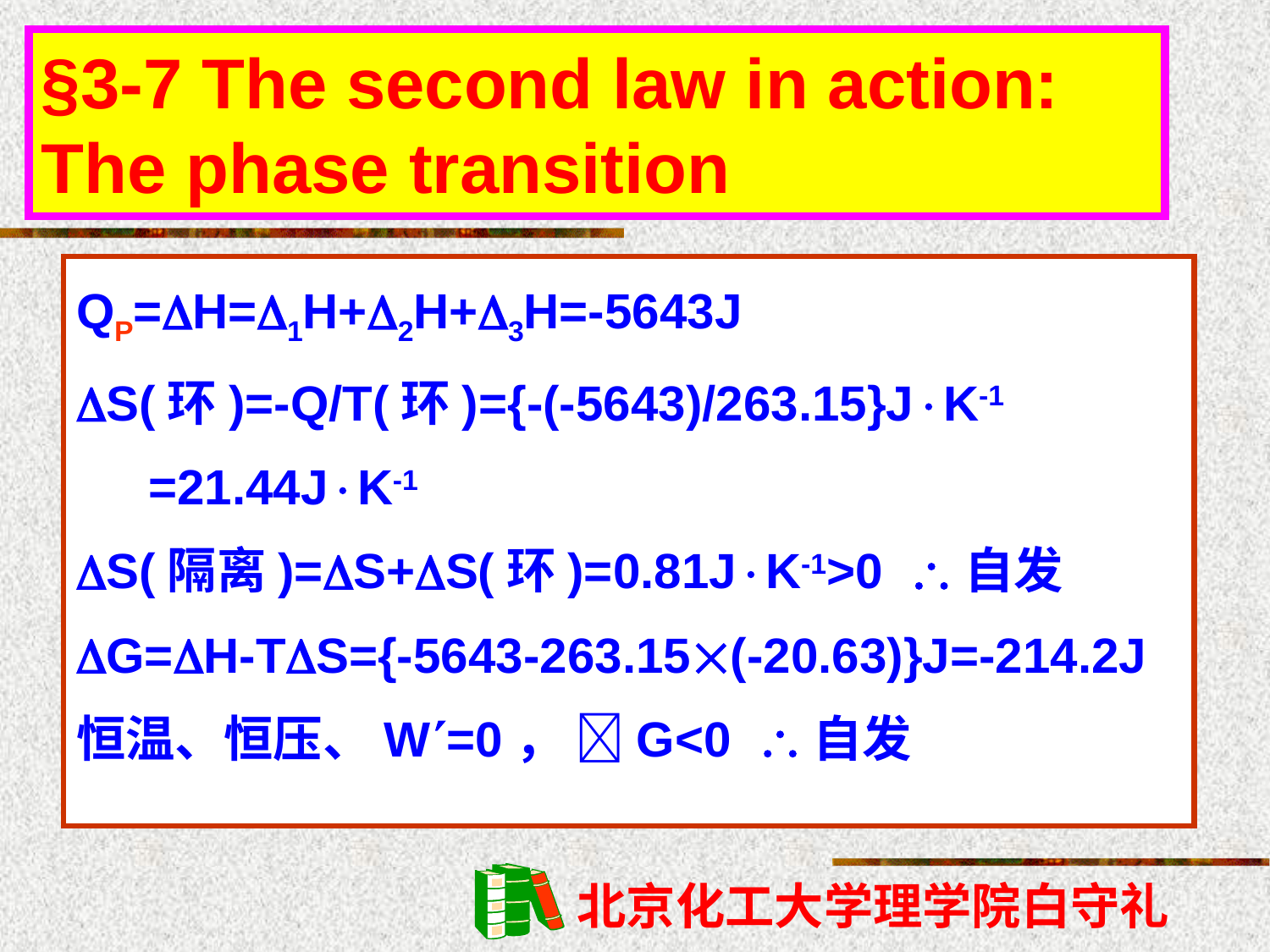

§3-7 The second law in action: The phase transition
QP=ΔH=Δ1H+Δ2H+Δ3H=-5643J
ΔS(环)=-Q/T(环)={-(-5643)/263.15}J⋅K-1
         =21.44J⋅K-1
ΔS(隔离)=ΔS+ΔS(环)=0.81J⋅K-1>0  ∴自发
ΔG=ΔH-TΔS={-5643-263.15×(-20.63)}J=-214.2J
恒温、恒压、W′=0， ΔG<0  ∴自发